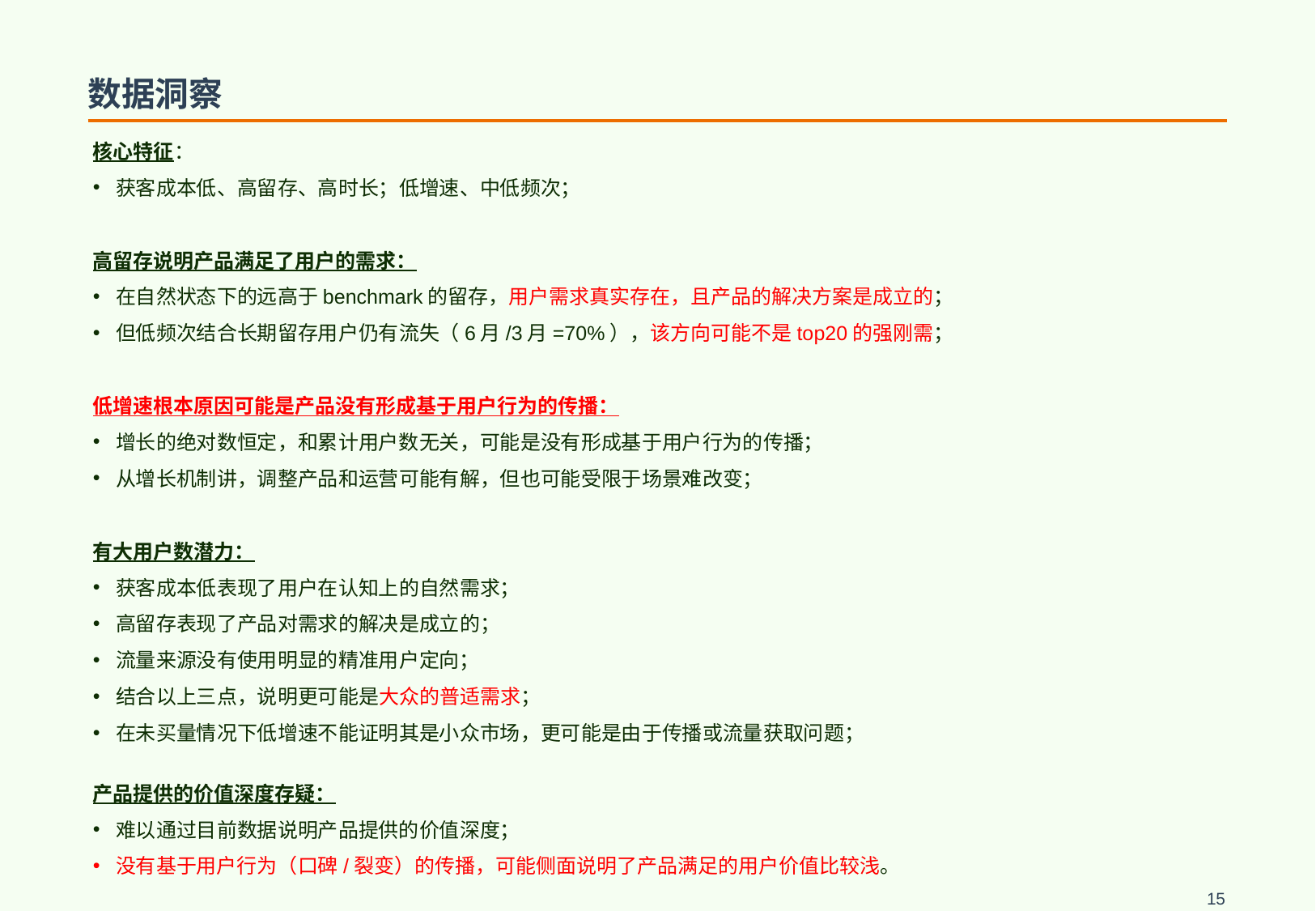

# 数据洞察
核心特征：
获客成本低、高留存、高时长；低增速、中低频次；

高留存说明产品满足了用户的需求：
在自然状态下的远高于benchmark的留存，用户需求真实存在，且产品的解决方案是成立的；
但低频次结合长期留存用户仍有流失（6月/3月=70%），该方向可能不是top20的强刚需；

低增速根本原因可能是产品没有形成基于用户行为的传播：
增长的绝对数恒定，和累计用户数无关，可能是没有形成基于用户行为的传播；
从增长机制讲，调整产品和运营可能有解，但也可能受限于场景难改变；

有大用户数潜力：
获客成本低表现了用户在认知上的自然需求；
高留存表现了产品对需求的解决是成立的；
流量来源没有使用明显的精准用户定向；
结合以上三点，说明更可能是大众的普适需求；
在未买量情况下低增速不能证明其是小众市场，更可能是由于传播或流量获取问题；

产品提供的价值深度存疑：
难以通过目前数据说明产品提供的价值深度；
没有基于用户行为（口碑/裂变）的传播，可能侧面说明了产品满足的用户价值比较浅。